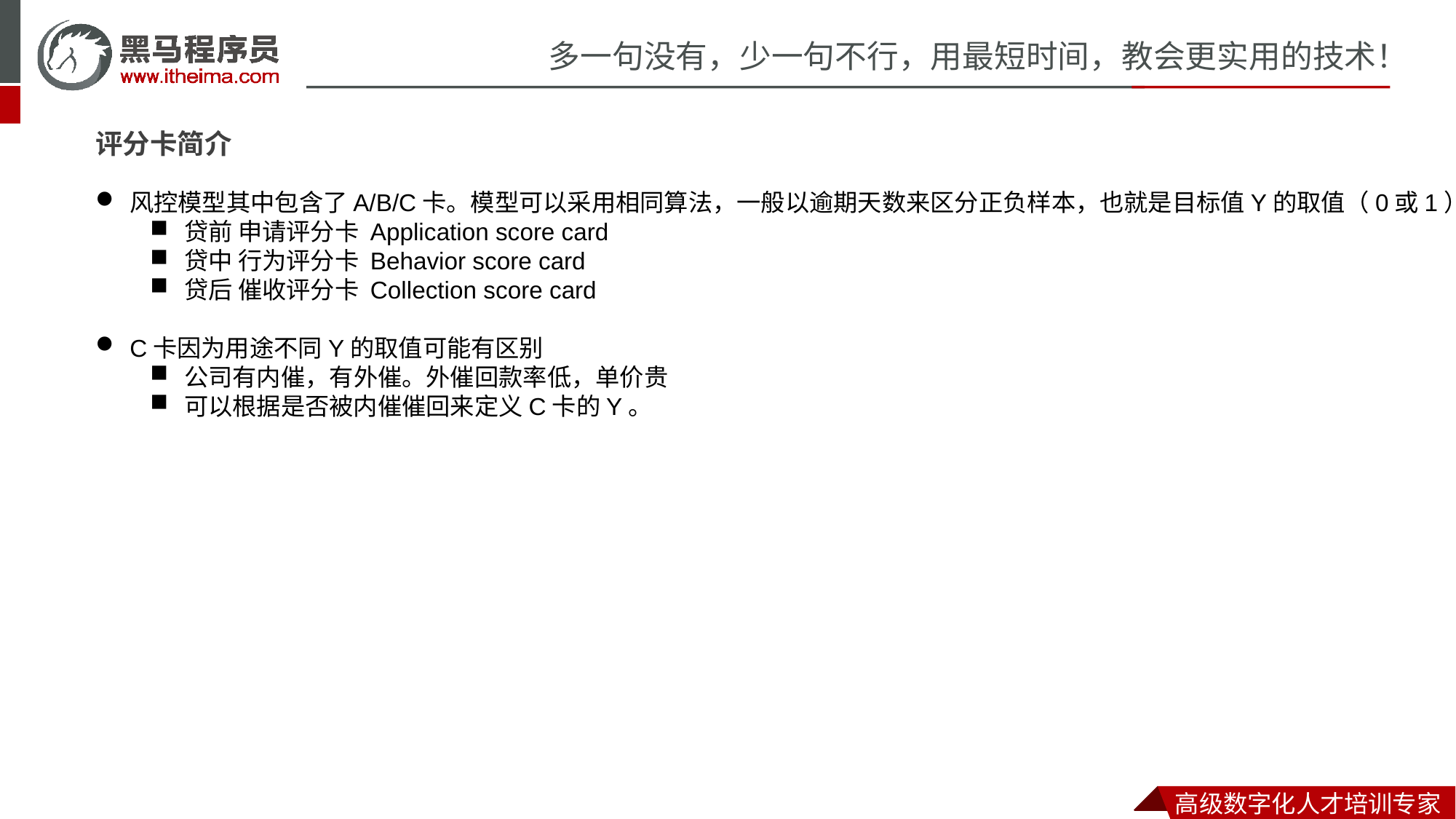

评分卡简介
风控模型其中包含了A/B/C卡。模型可以采用相同算法，一般以逾期天数来区分正负样本，也就是目标值Y的取值（0或1）
贷前 申请评分卡 Application score card
贷中 行为评分卡 Behavior score card
贷后 催收评分卡 Collection score card

C卡因为用途不同Y的取值可能有区别
公司有内催，有外催。外催回款率低，单价贵
可以根据是否被内催催回来定义C卡的Y。